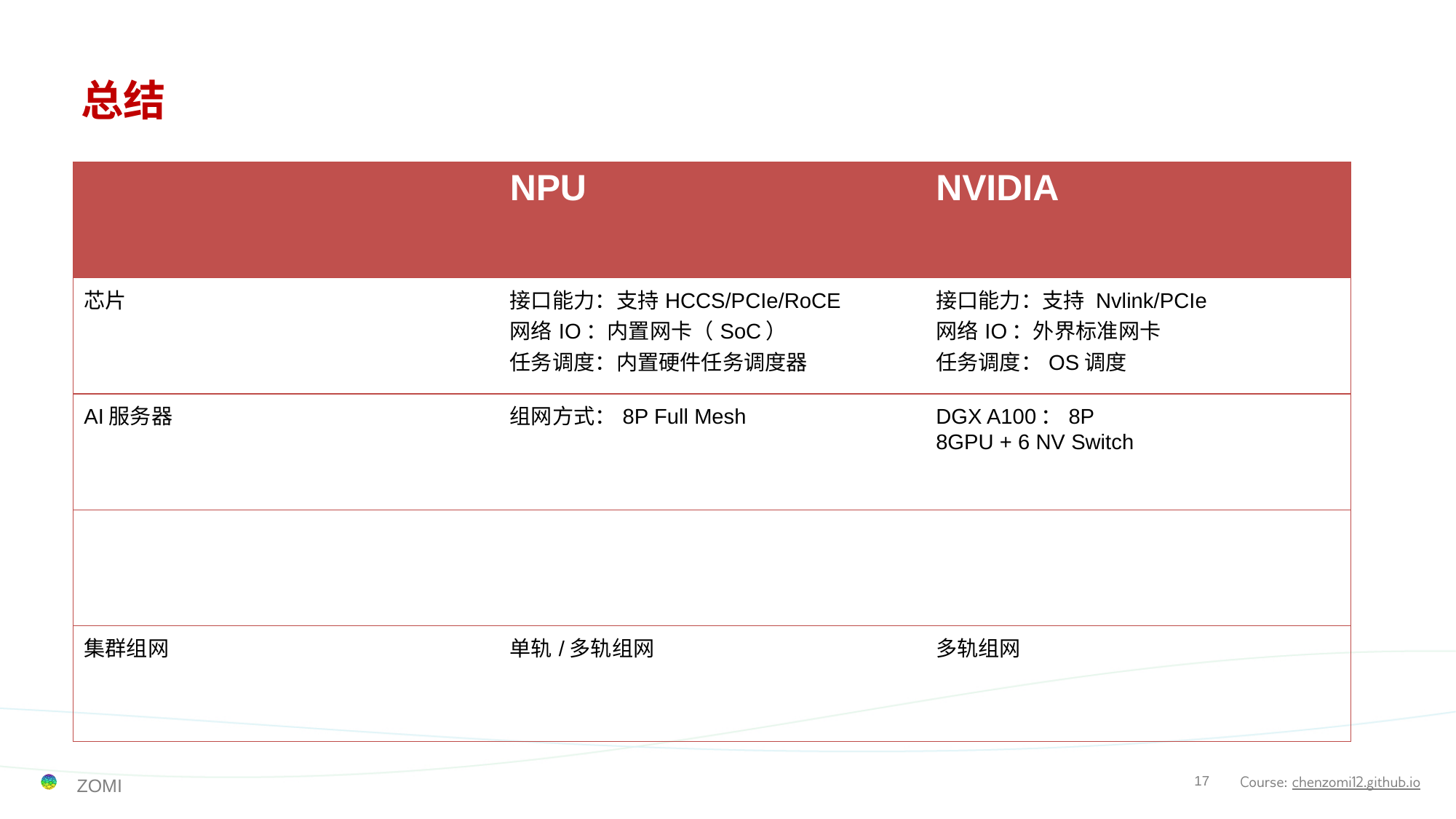

# 总结
|  | NPU | NVIDIA |
| --- | --- | --- |
| 芯片 | 接口能力：支持HCCS/PCIe/RoCE 网络IO：内置网卡（SoC） 任务调度：内置硬件任务调度器 | 接口能力：支持 Nvlink/PCIe 网络IO：外界标准网卡 任务调度：OS调度 |
| AI服务器 | 组网方式：8P Full Mesh | DGX A100：8P 8GPU + 6 NV Switch |
|  |  |  |
| 集群组网 | 单轨/多轨组网 | 多轨组网 |